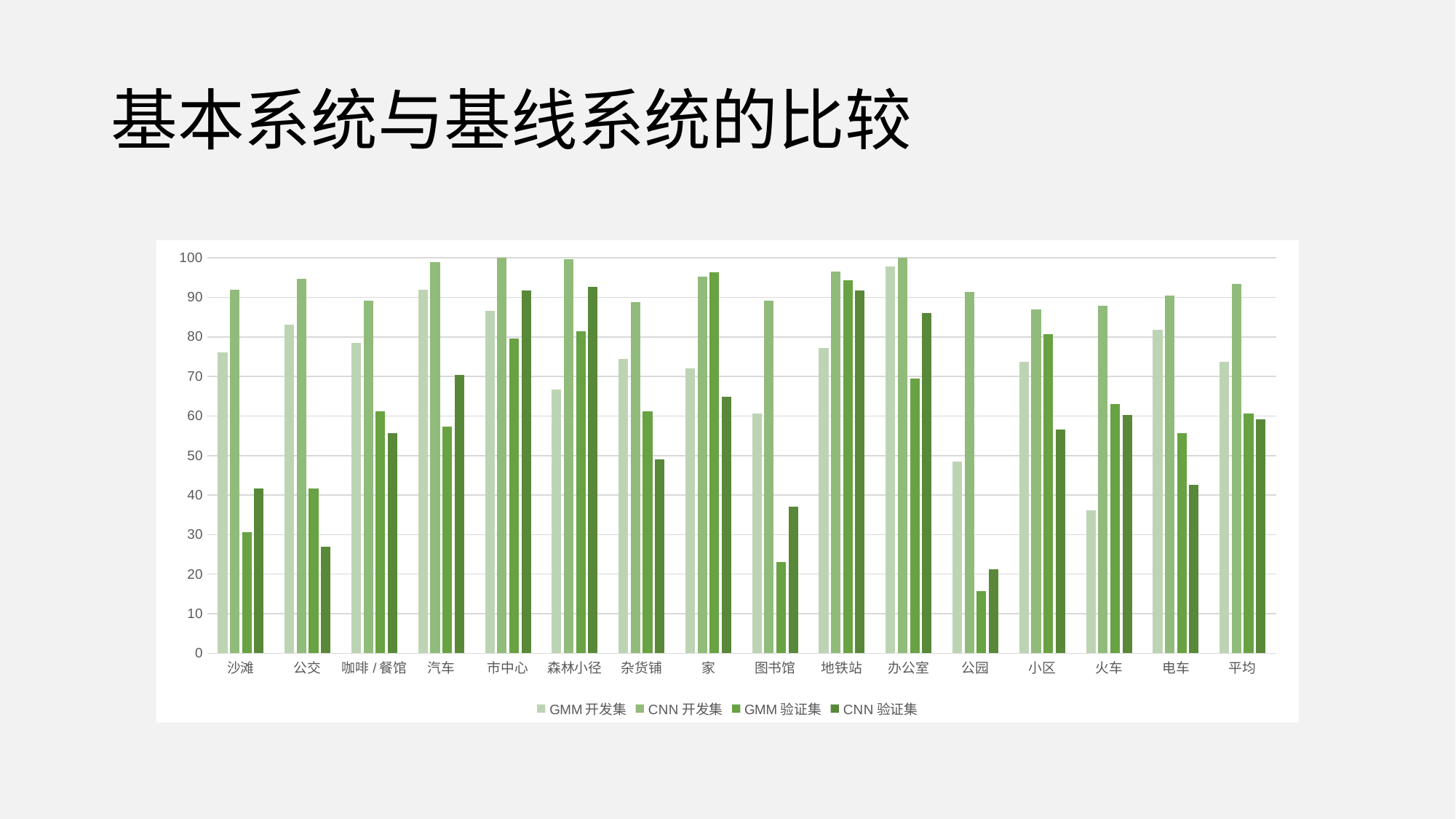

# 基本系统与基线系统的比较

### Chart

| Category | GMM开发集 | CNN开发集 | GMM验证集 | CNN验证集 |
|---|---|---|---|---|
| 沙滩 | 76.0 | 92.0 | 30.6 | 41.7 |
| 公交 | 83.0 | 94.6 | 41.7 | 26.9 |
| 咖啡/餐馆 | 78.5 | 89.1 | 61.1 | 55.6 |
| 汽车 | 92.0 | 99.0 | 57.4 | 70.4 |
| 市中心 | 86.5 | 100.0 | 79.6 | 91.7 |
| 森林小径 | 66.7 | 99.7 | 81.5 | 92.6 |
| 杂货铺 | 74.4 | 88.8 | 61.1 | 49.1 |
| 家 | 72.0 | 95.2 | 96.3 | 64.8 |
| 图书馆 | 60.6 | 89.1 | 23.1 | 37.0 |
| 地铁站 | 77.2 | 96.5 | 94.4 | 91.7 |
| 办公室 | 97.8 | 100.0 | 69.4 | 86.1 |
| 公园 | 48.4 | 91.3 | 15.7 | 21.3 |
| 小区 | 73.7 | 86.9 | 80.6 | 56.5 |
| 火车 | 36.2 | 87.8 | 63.0 | 60.2 |
| 电车 | 81.7 | 90.4 | 55.6 | 42.6 |
| 平均 | 73.6 | 93.4 | 60.7 | 59.2 |